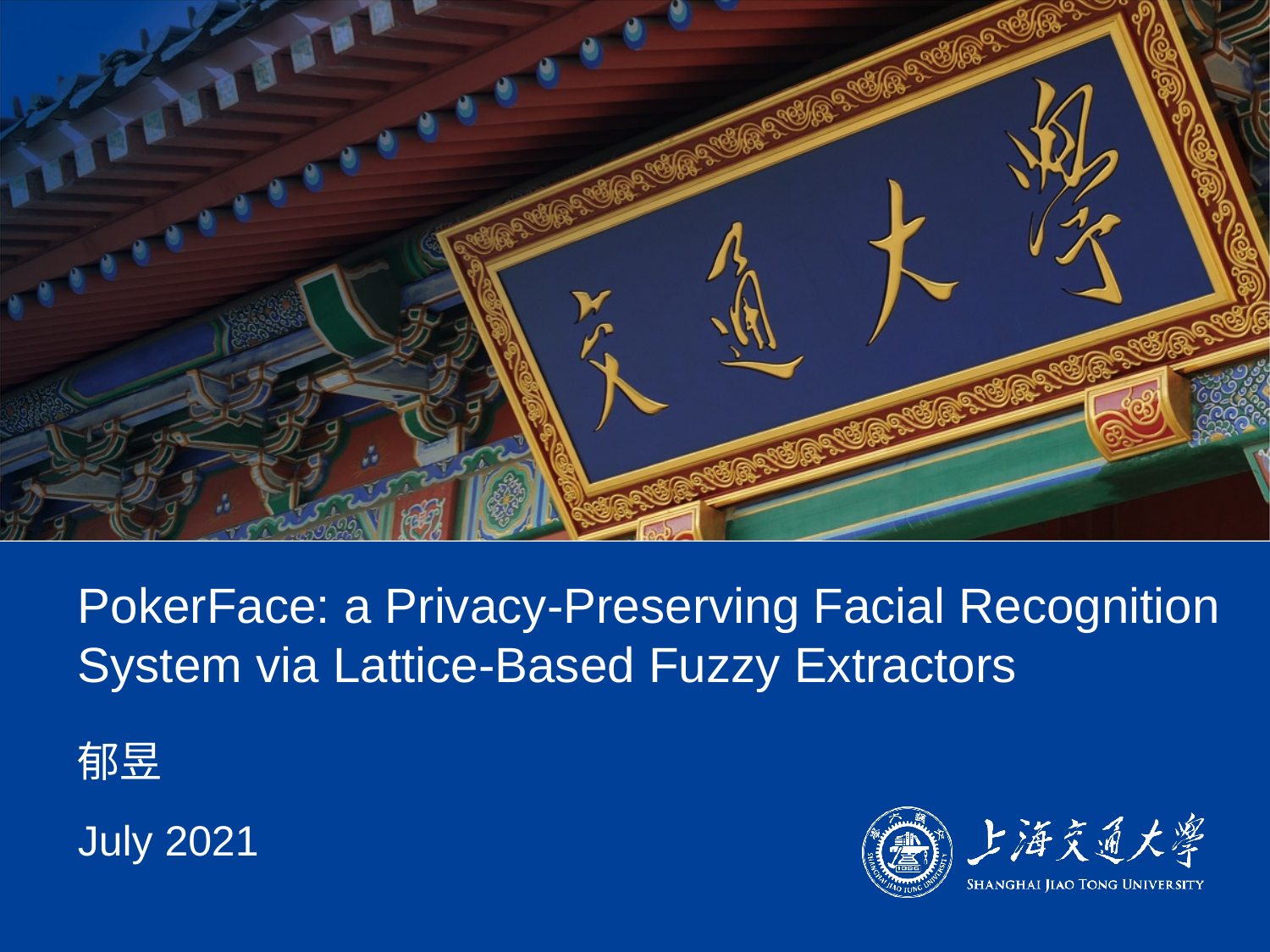

# PokerFace: a Privacy-Preserving Facial Recognition System via Lattice-Based Fuzzy Extractors
郁昱
July 2021